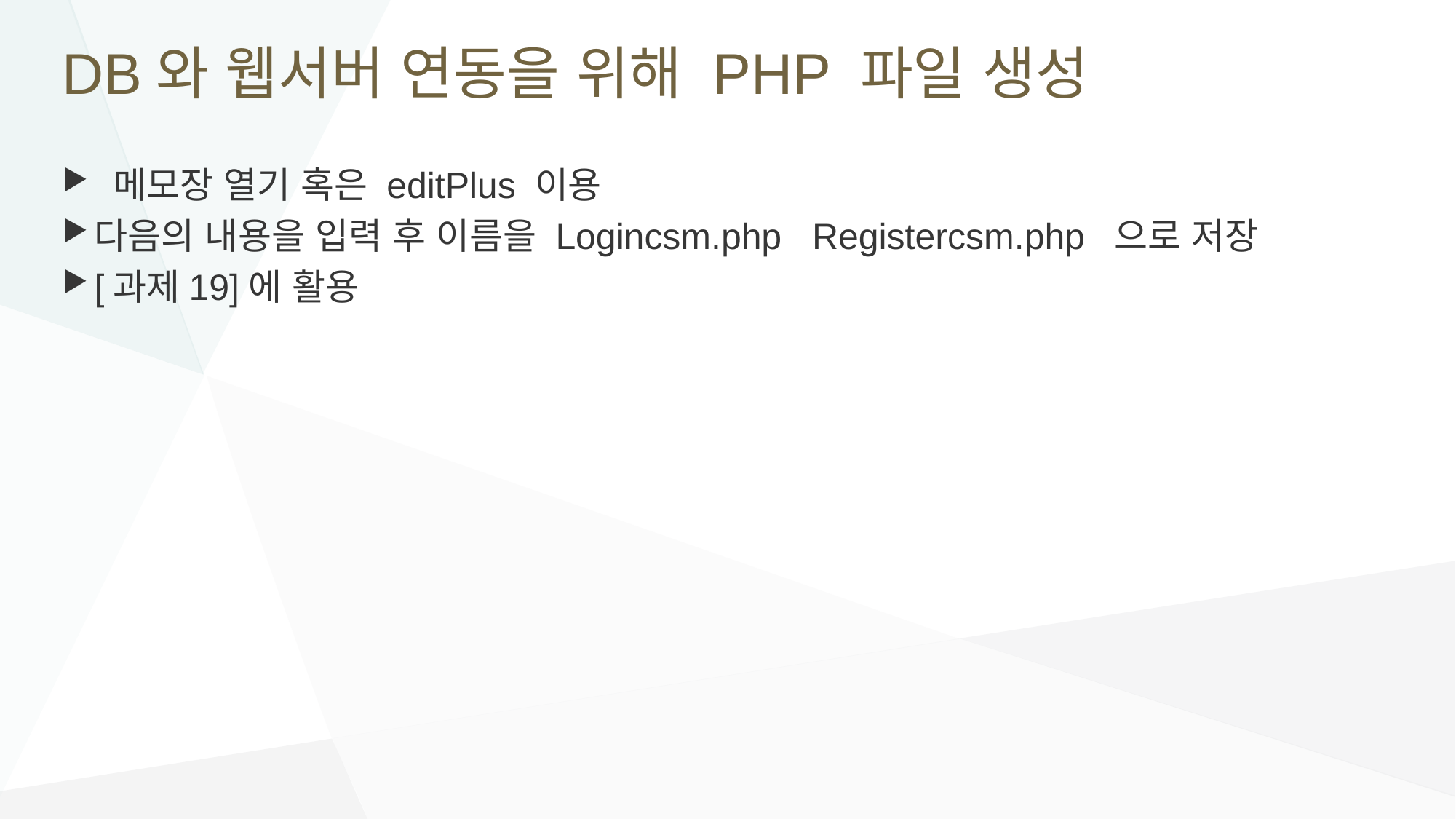

# DB와 웹서버 연동을 위해 PHP 파일 생성
 메모장 열기 혹은 editPlus 이용
다음의 내용을 입력 후 이름을 Logincsm.php   Registercsm.php  으로 저장
[과제19]에 활용